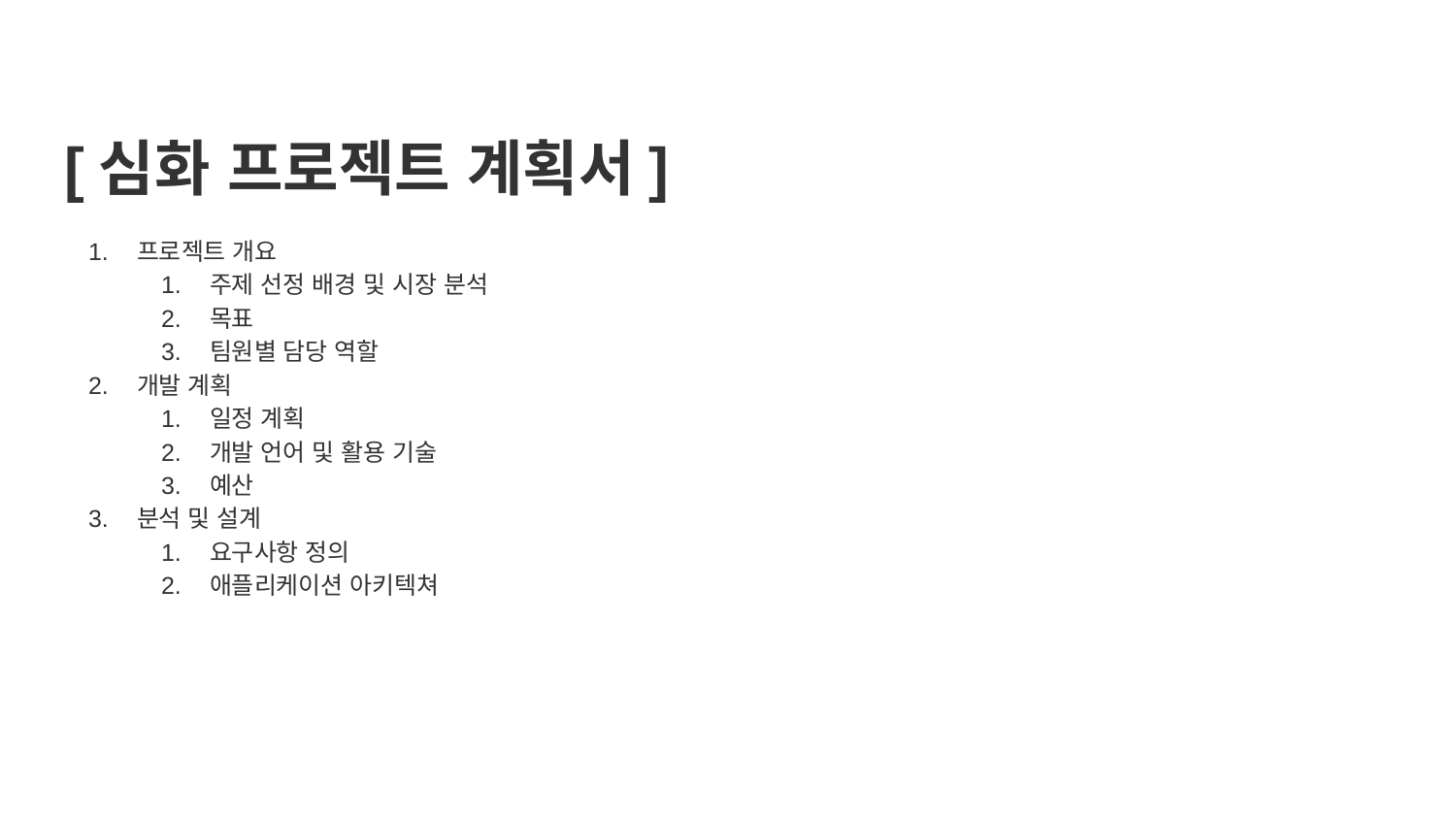

# [심화 프로젝트 계획서]
프로젝트 개요
주제 선정 배경 및 시장 분석
목표
팀원별 담당 역할
개발 계획
일정 계획
개발 언어 및 활용 기술
예산
분석 및 설계
요구사항 정의
애플리케이션 아키텍쳐